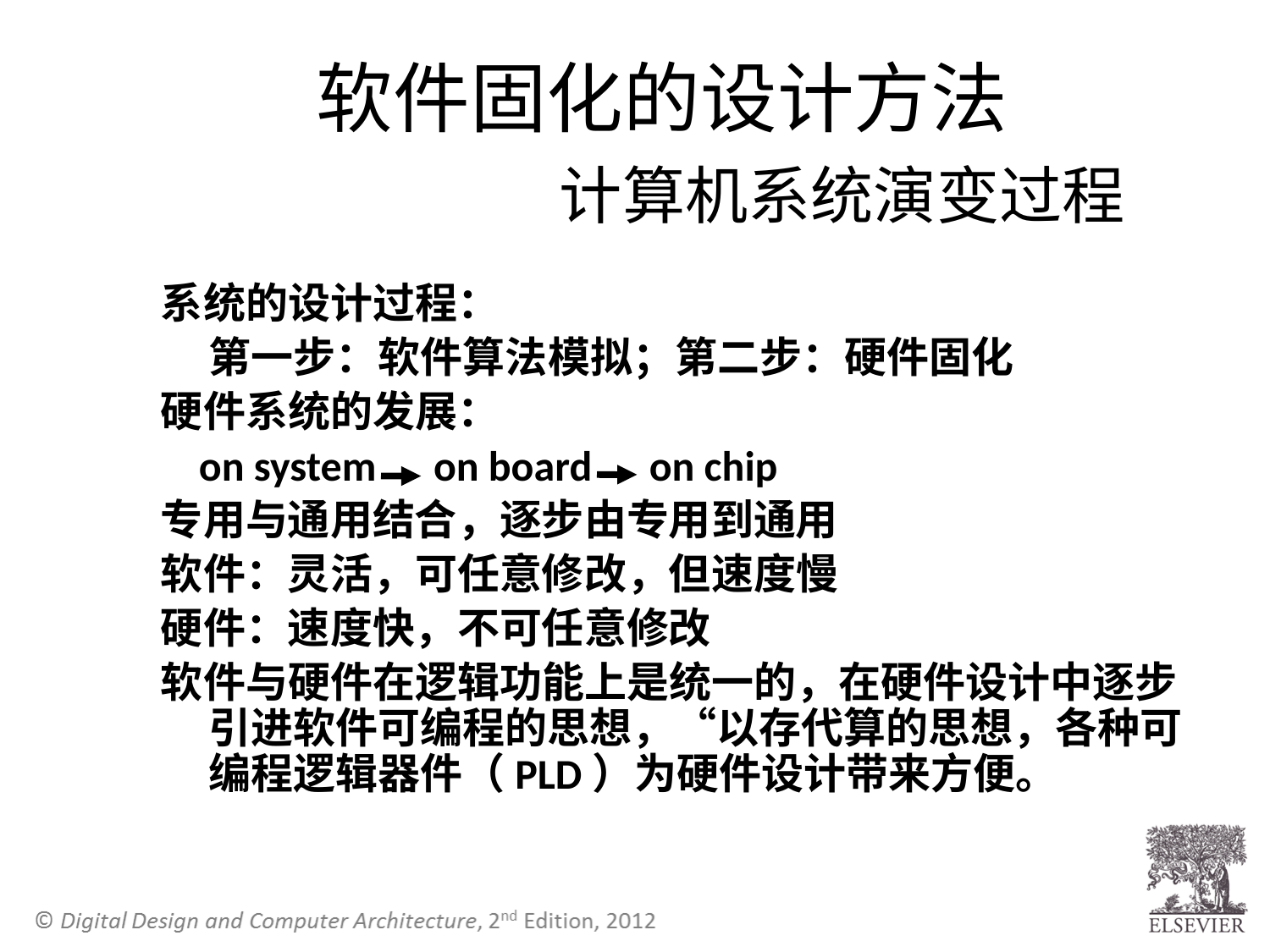

# 软件固化的设计方法 计算机系统演变过程
系统的设计过程：
    第一步：软件算法模拟；第二步：硬件固化
硬件系统的发展：
    on system      on board      on chip
专用与通用结合，逐步由专用到通用
软件：灵活，可任意修改，但速度慢
硬件：速度快，不可任意修改
软件与硬件在逻辑功能上是统一的，在硬件设计中逐步引进软件可编程的思想，“以存代算的思想，各种可编程逻辑器件（PLD）为硬件设计带来方便。